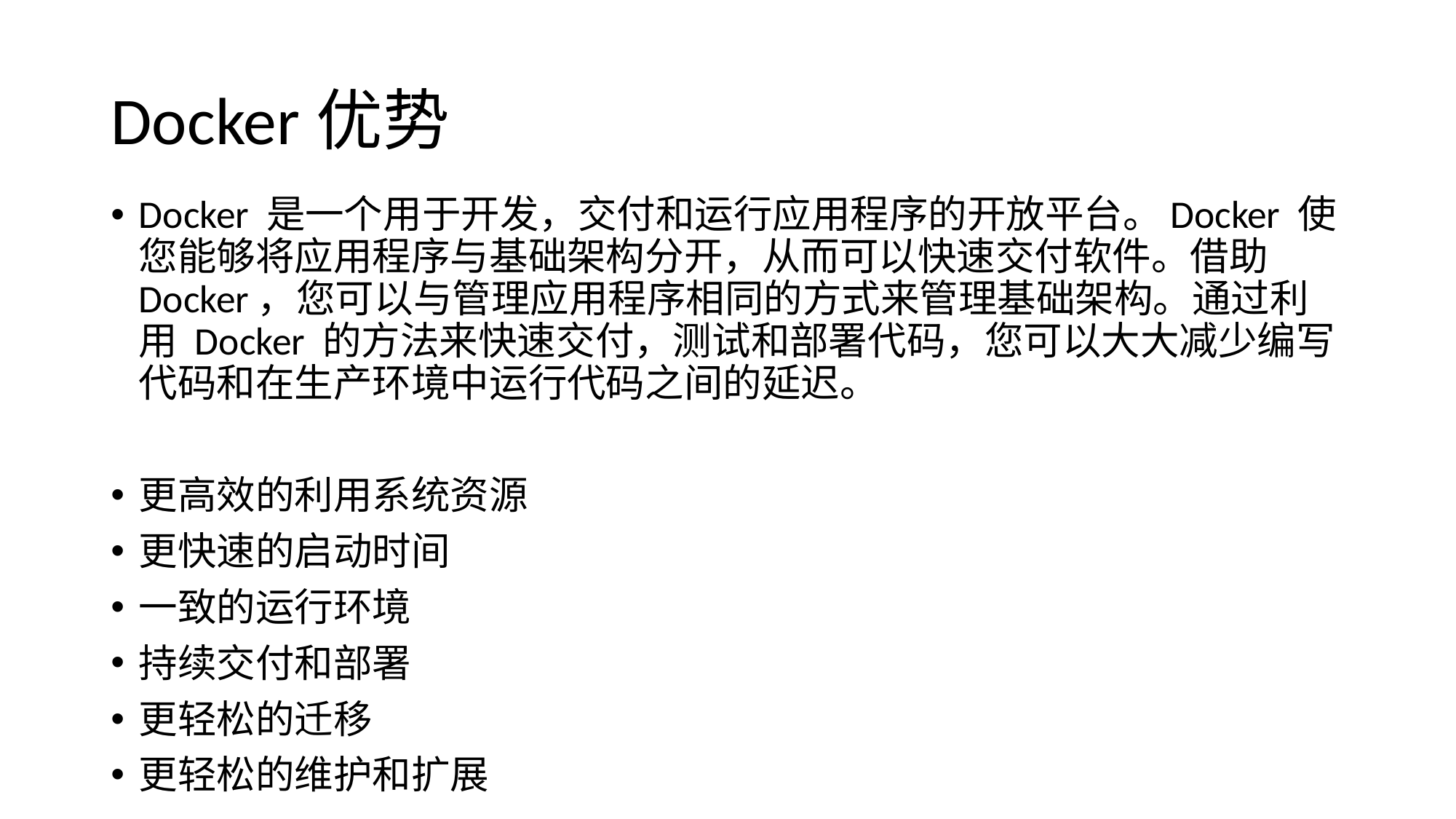

# Docker优势
Docker 是一个用于开发，交付和运行应用程序的开放平台。Docker 使您能够将应用程序与基础架构分开，从而可以快速交付软件。借助 Docker，您可以与管理应用程序相同的方式来管理基础架构。通过利用 Docker 的方法来快速交付，测试和部署代码，您可以大大减少编写代码和在生产环境中运行代码之间的延迟。

更高效的利用系统资源
更快速的启动时间
一致的运行环境
持续交付和部署
更轻松的迁移
更轻松的维护和扩展